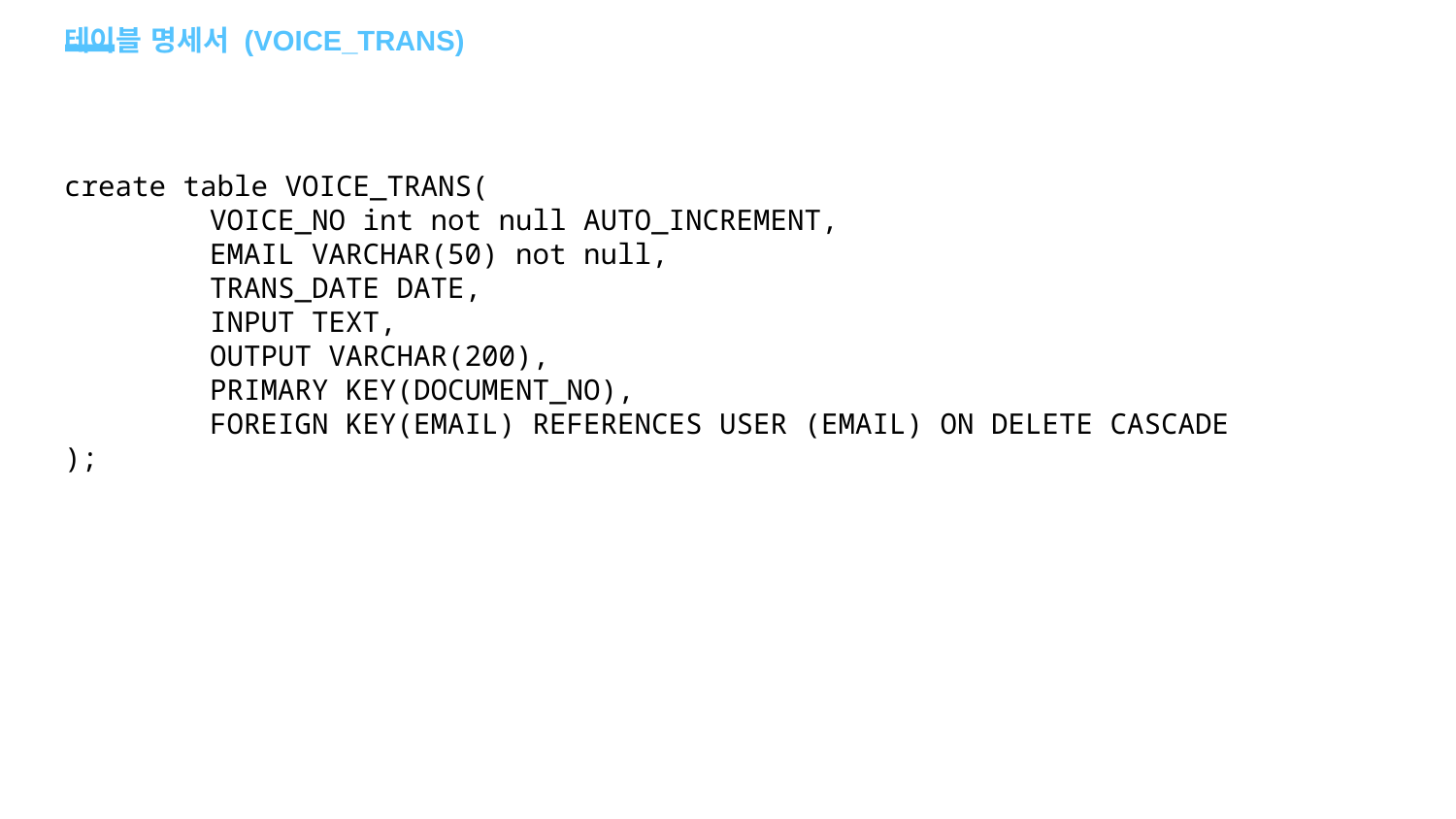

테이블 명세서 (VOICE_TRANS)

create table VOICE_TRANS(
	VOICE_NO int not null AUTO_INCREMENT,
    	EMAIL VARCHAR(50) not null,
    	TRANS_DATE DATE,
	INPUT TEXT,
	OUTPUT VARCHAR(200),
    	PRIMARY KEY(DOCUMENT_NO),
    	FOREIGN KEY(EMAIL) REFERENCES USER (EMAIL) ON DELETE CASCADE
);